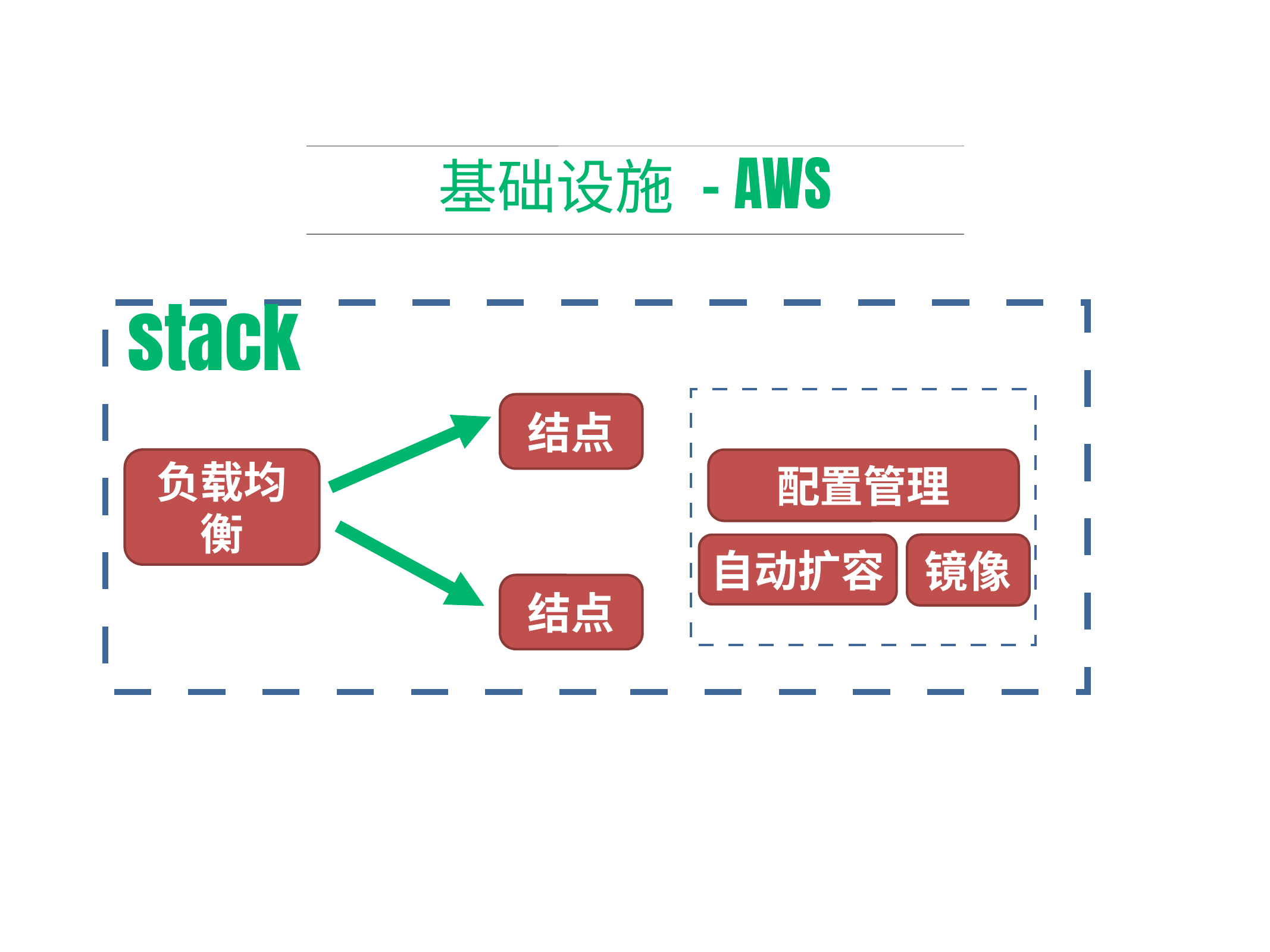

# 基础设施 - AWS
stack

结点

负载均衡
配置管理

自动扩容
镜像
结点
29